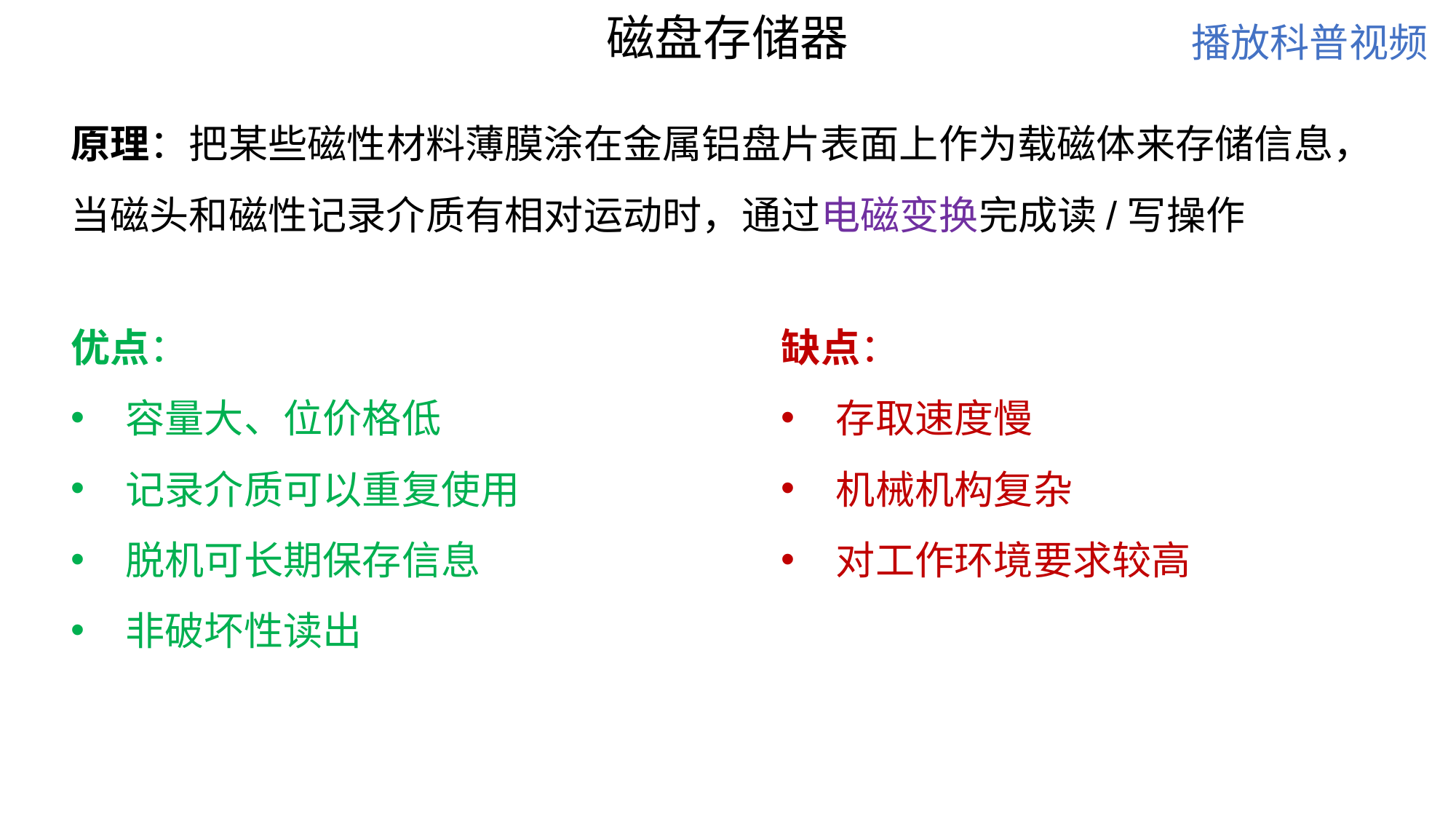

磁盘存储器
播放科普视频
原理：把某些磁性材料薄膜涂在金属铝盘片表面上作为载磁体来存储信息，当磁头和磁性记录介质有相对运动时，通过电磁变换完成读/写操作
优点：
容量大、位价格低
记录介质可以重复使用
脱机可长期保存信息
非破坏性读出
缺点：
存取速度慢
机械机构复杂
对工作环境要求较高